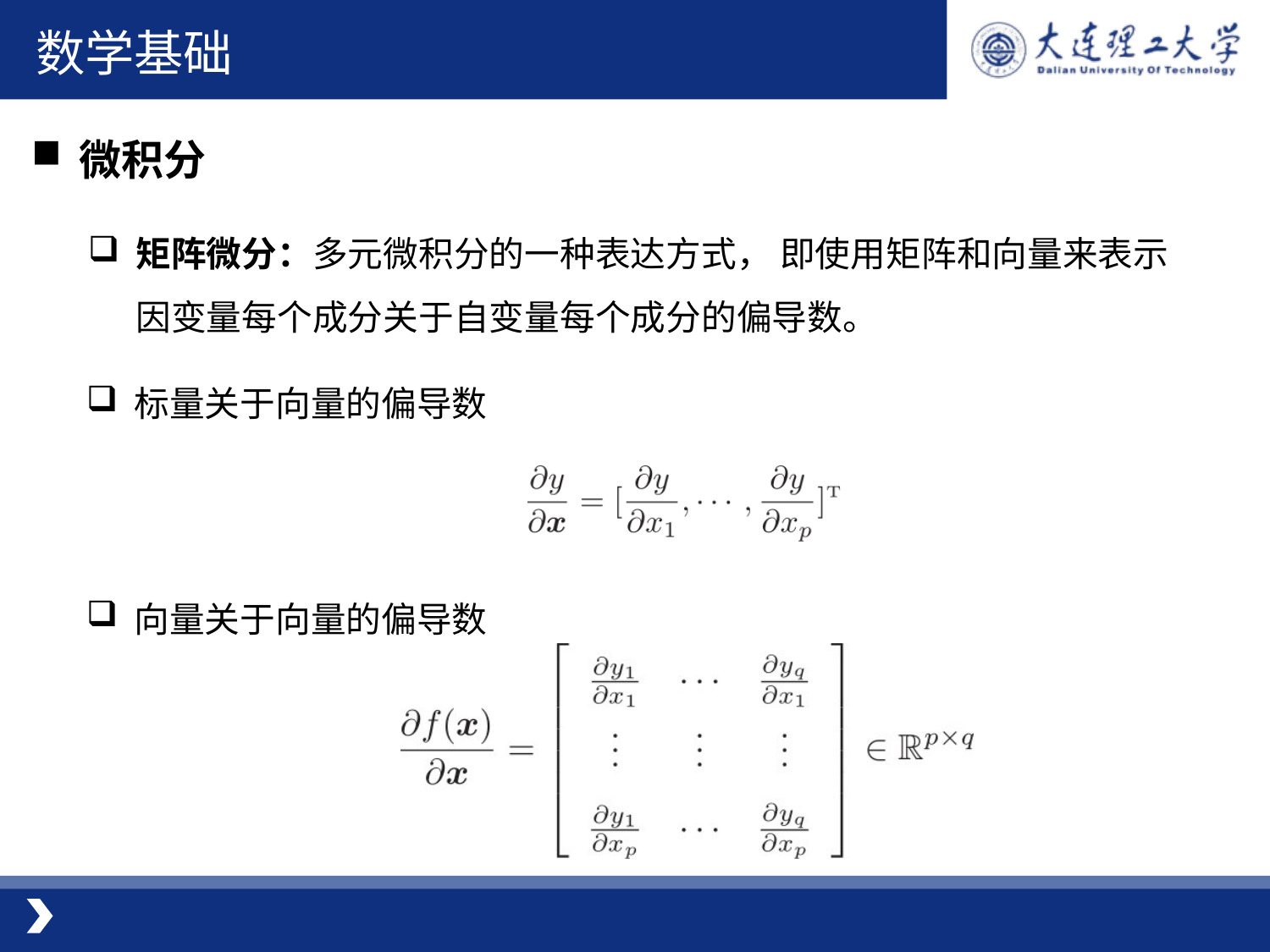

数学基础
微积分
矩阵微分：多元微积分的一种表达方式， 即使用矩阵和向量来表示因变量每个成分关于自变量每个成分的偏导数。

标量关于向量的偏导数

向量关于向量的偏导数